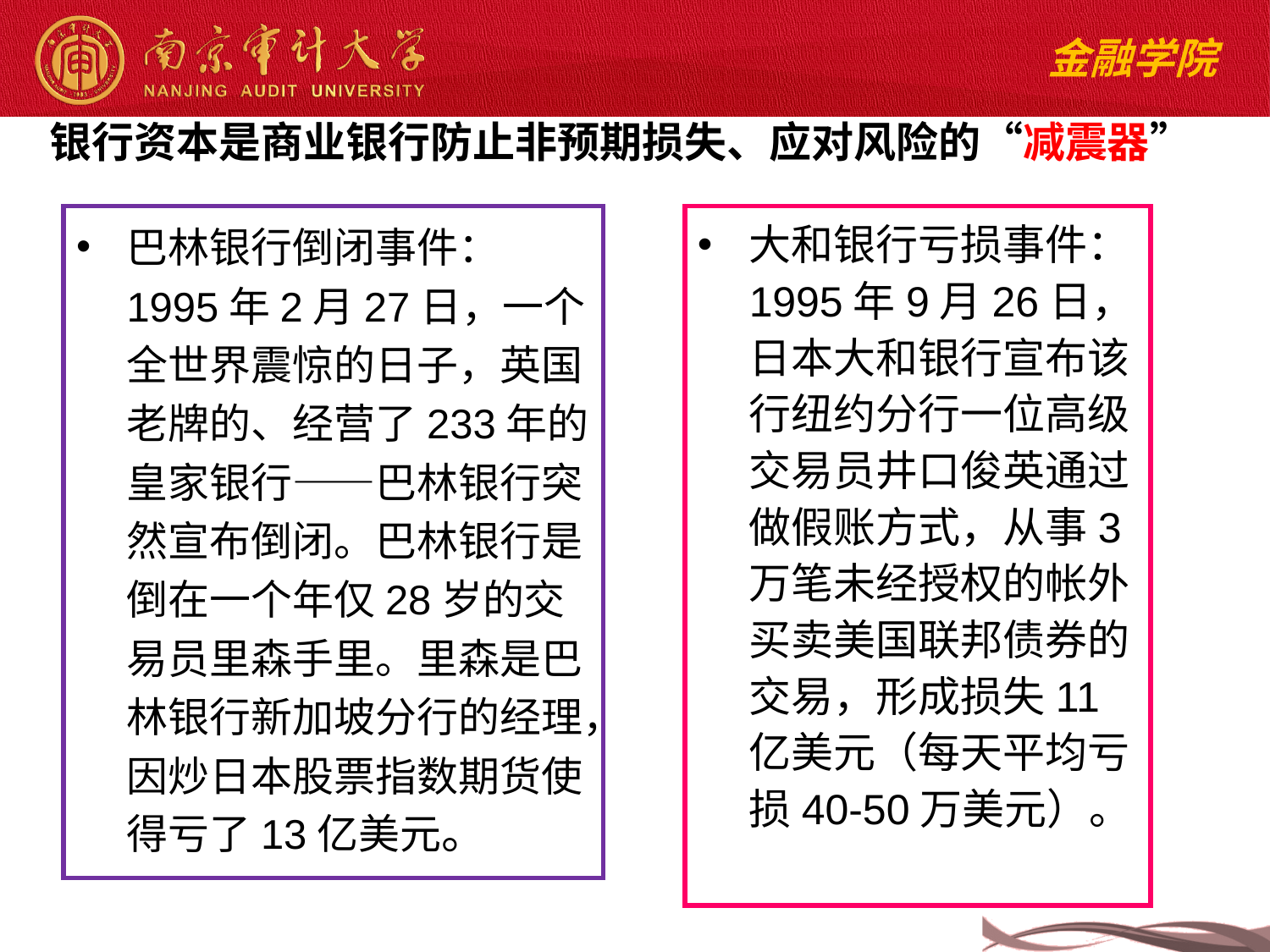

# 银行资本是商业银行防止非预期损失、应对风险的“减震器”
巴林银行倒闭事件：1995年2月27日，一个全世界震惊的日子，英国老牌的、经营了233年的皇家银行——巴林银行突然宣布倒闭。巴林银行是倒在一个年仅28岁的交易员里森手里。里森是巴林银行新加坡分行的经理，因炒日本股票指数期货使得亏了13亿美元。
大和银行亏损事件：1995年9月26日，日本大和银行宣布该行纽约分行一位高级交易员井口俊英通过做假账方式，从事3万笔未经授权的帐外买卖美国联邦债券的交易，形成损失11亿美元（每天平均亏损40-50万美元）。